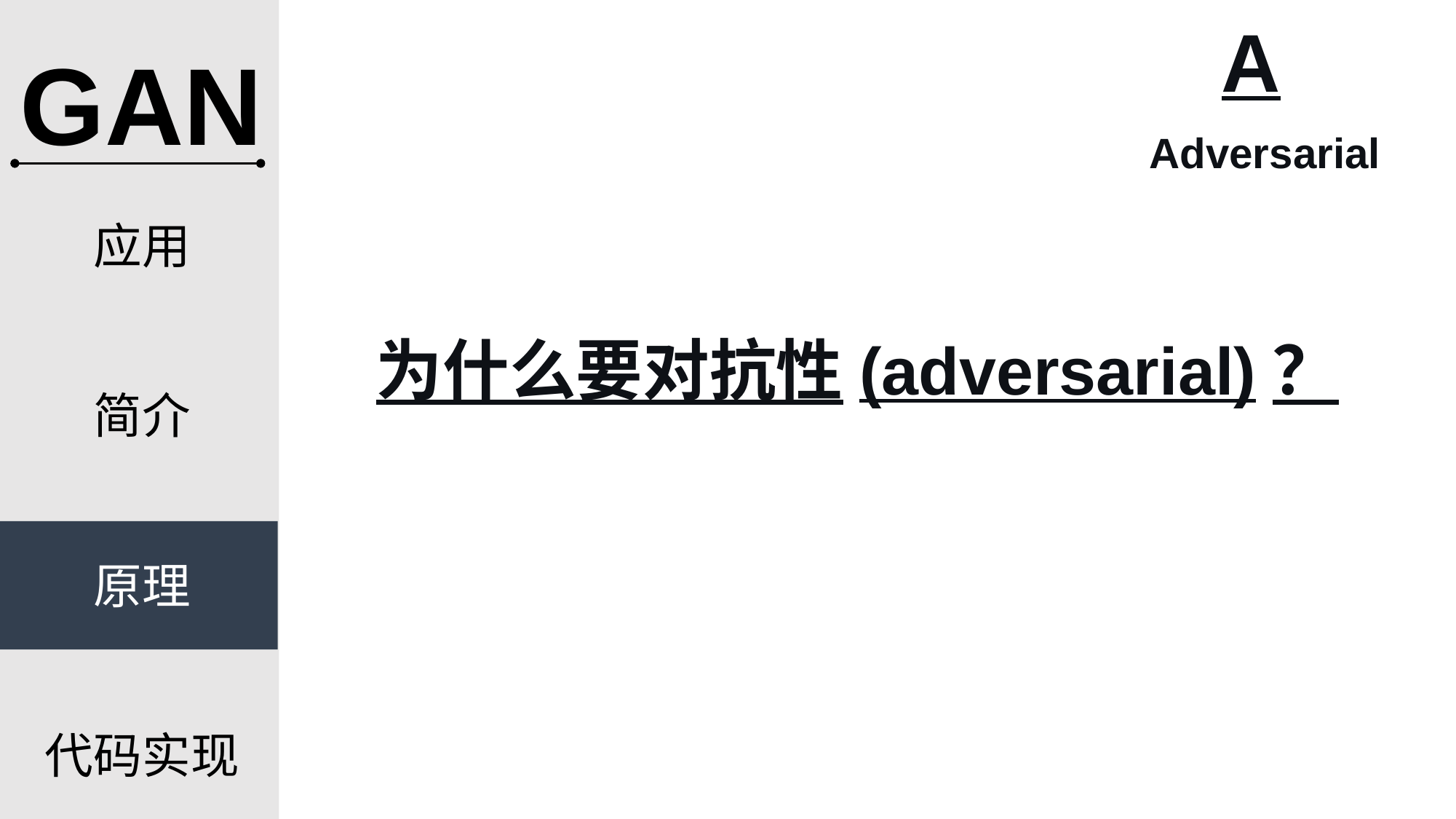

A
GAN
Adversarial
应用
为什么要对抗性(adversarial)？
简介

原理
代码实现